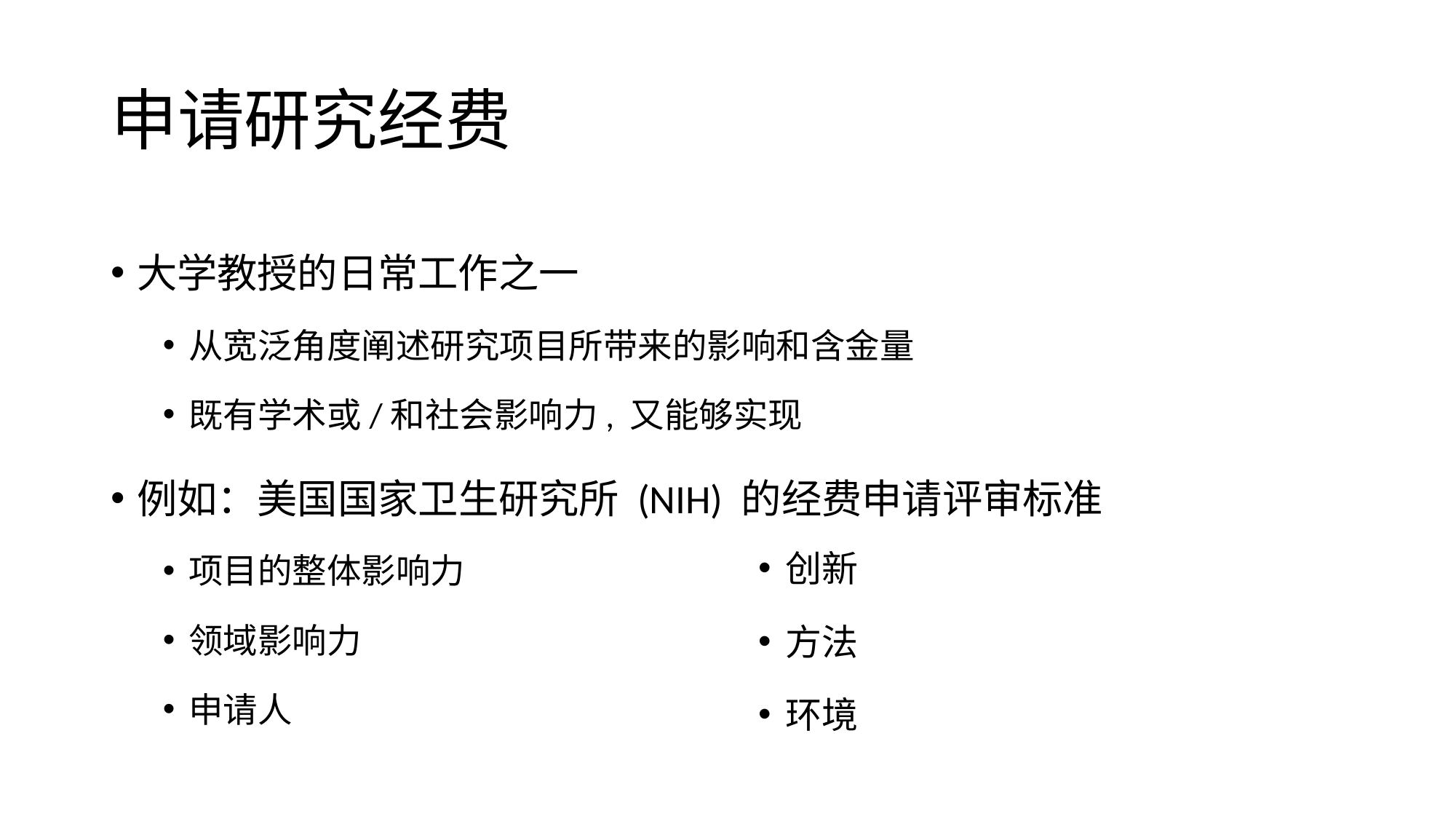

# 申请研究经费
大学教授的日常工作之一
从宽泛角度阐述研究项目所带来的影响和含金量
既有学术或/和社会影响力, 又能够实现
例如：美国国家卫生研究所 (NIH) 的经费申请评审标准
项目的整体影响力
领域影响力
申请人
创新
方法
环境